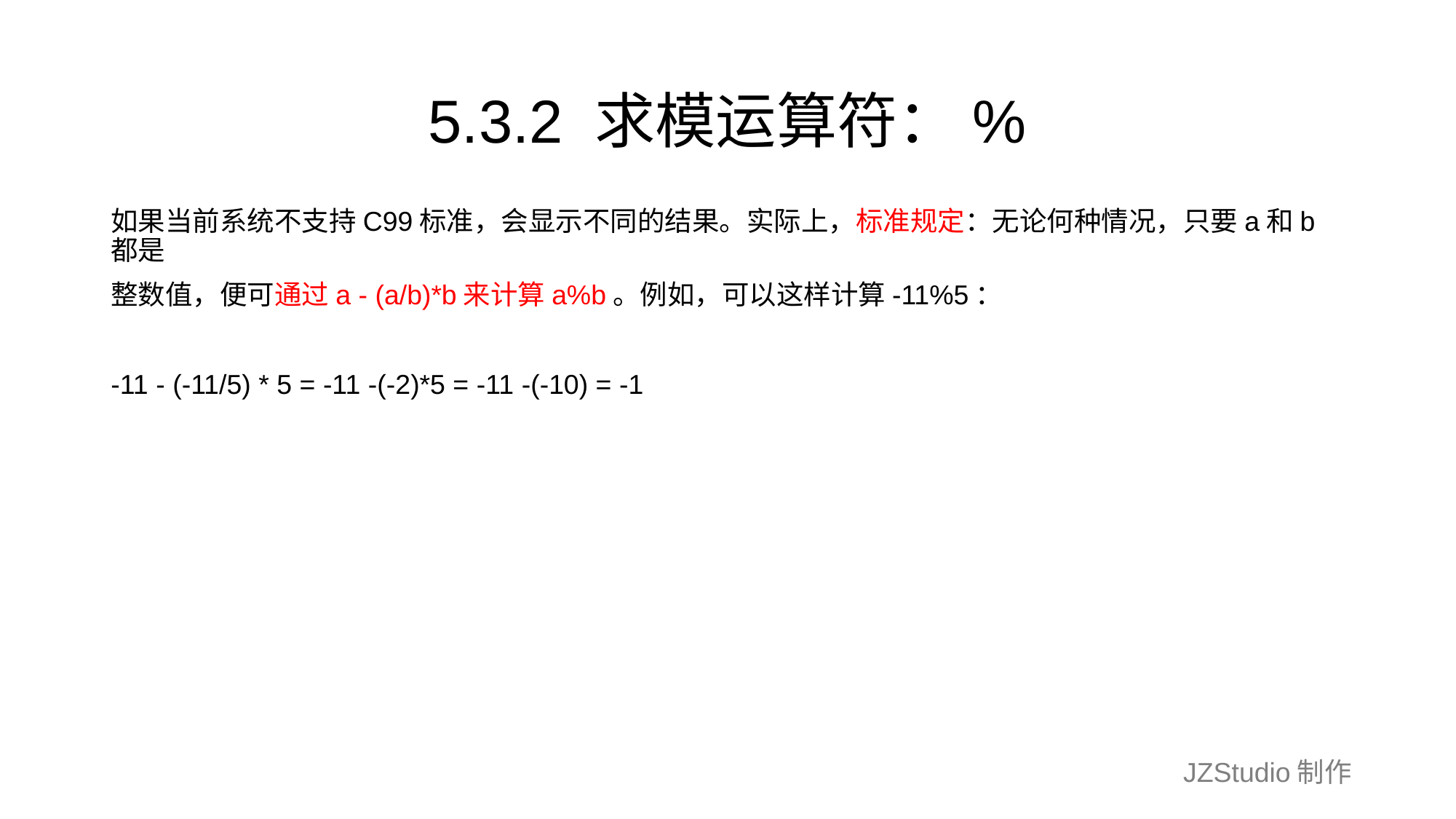

# 5.3.2 求模运算符：%
如果当前系统不支持C99标准，会显示不同的结果。实际上，标准规定：无论何种情况，只要a和b都是
整数值，便可通过a - (a/b)*b来计算a%b。例如，可以这样计算-11%5：

-11 - (-11/5) * 5 = -11 -(-2)*5 = -11 -(-10) = -1